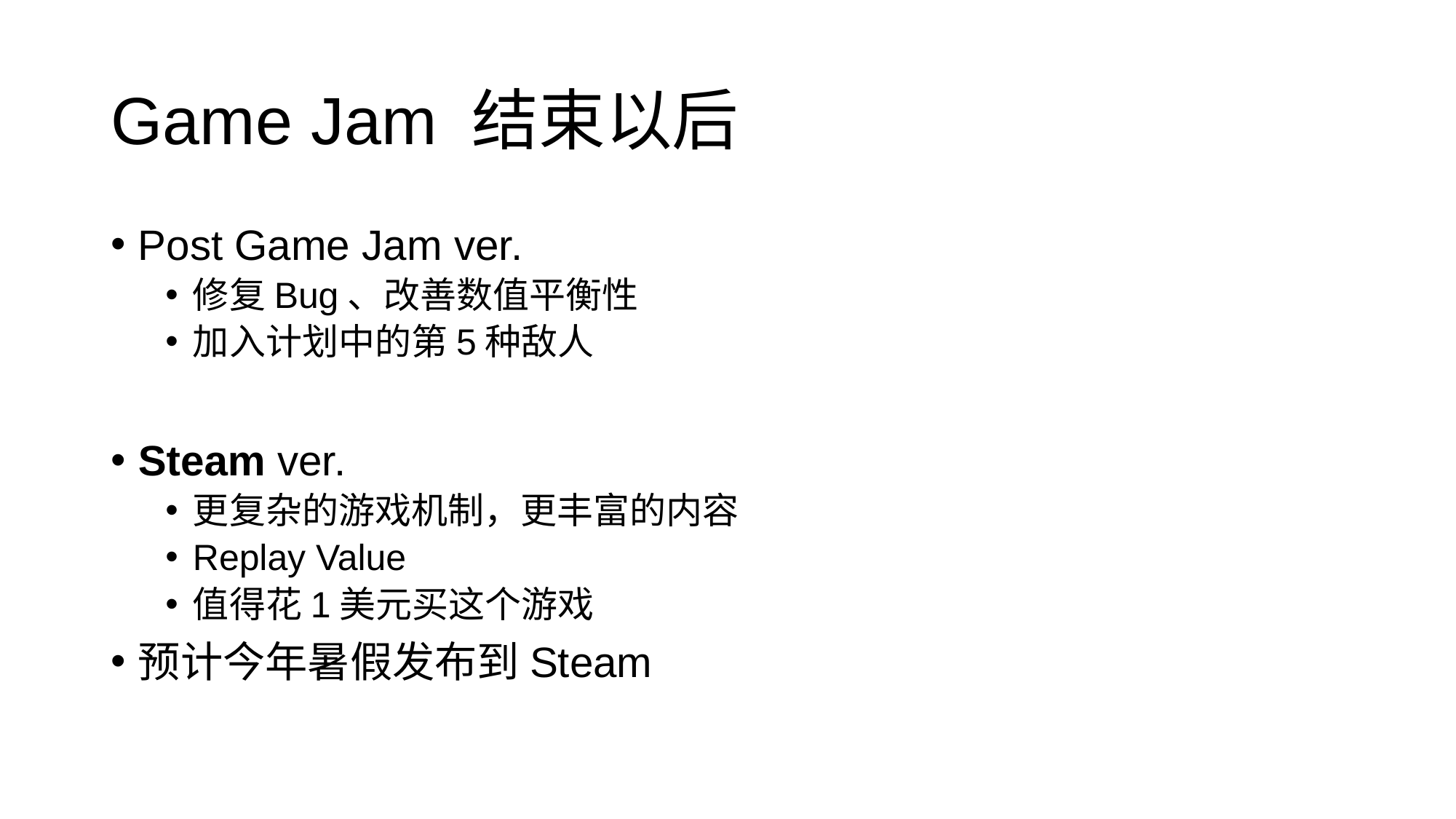

# Game Jam 结束以后
Post Game Jam ver.
修复Bug、改善数值平衡性
加入计划中的第5种敌人

Steam ver.
更复杂的游戏机制，更丰富的内容
Replay Value
值得花1美元买这个游戏
预计今年暑假发布到Steam